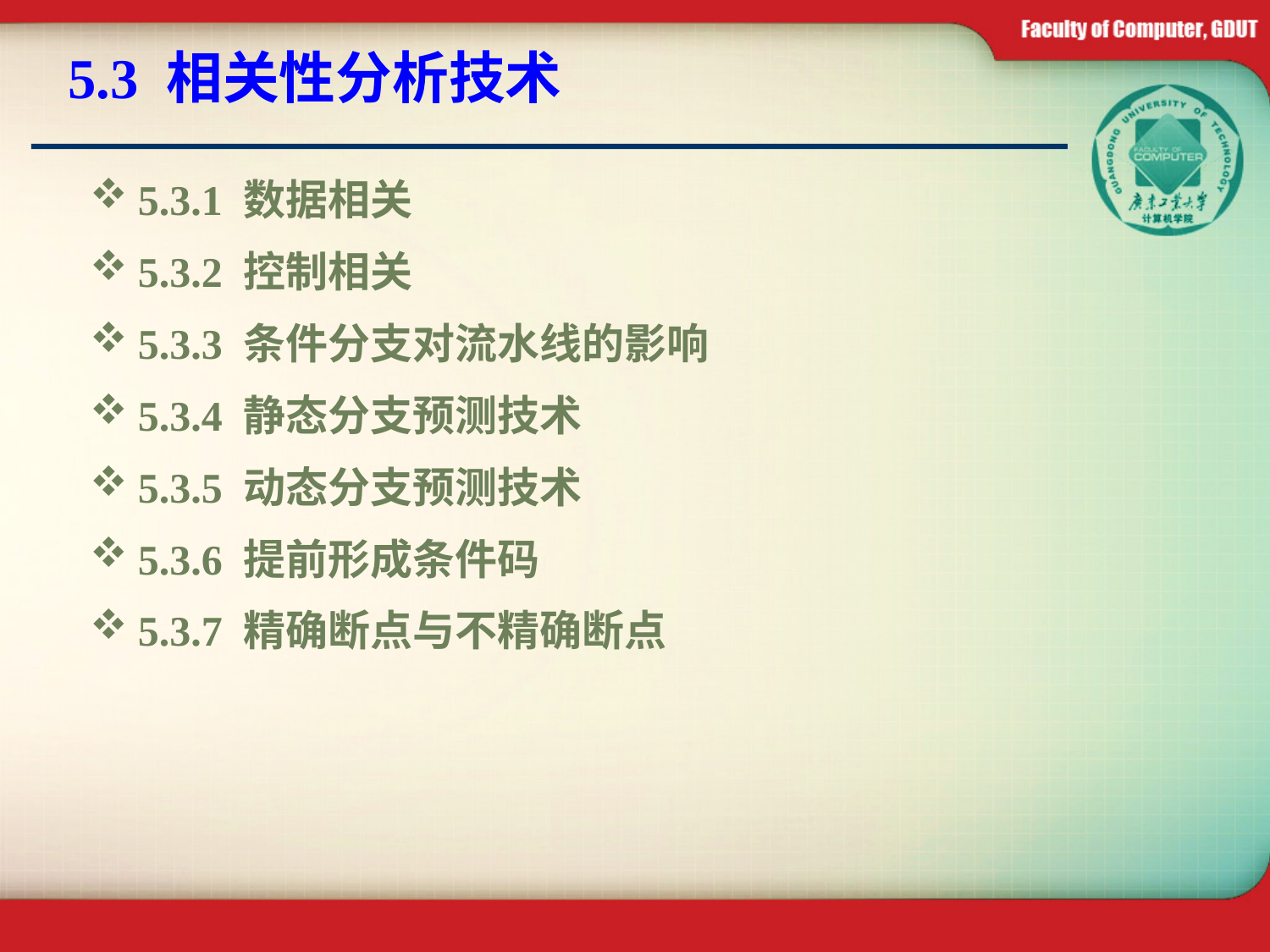

# 5.3 相关性分析技术
5.3.1 数据相关
5.3.2 控制相关
5.3.3 条件分支对流水线的影响
5.3.4 静态分支预测技术
5.3.5 动态分支预测技术
5.3.6 提前形成条件码
5.3.7 精确断点与不精确断点